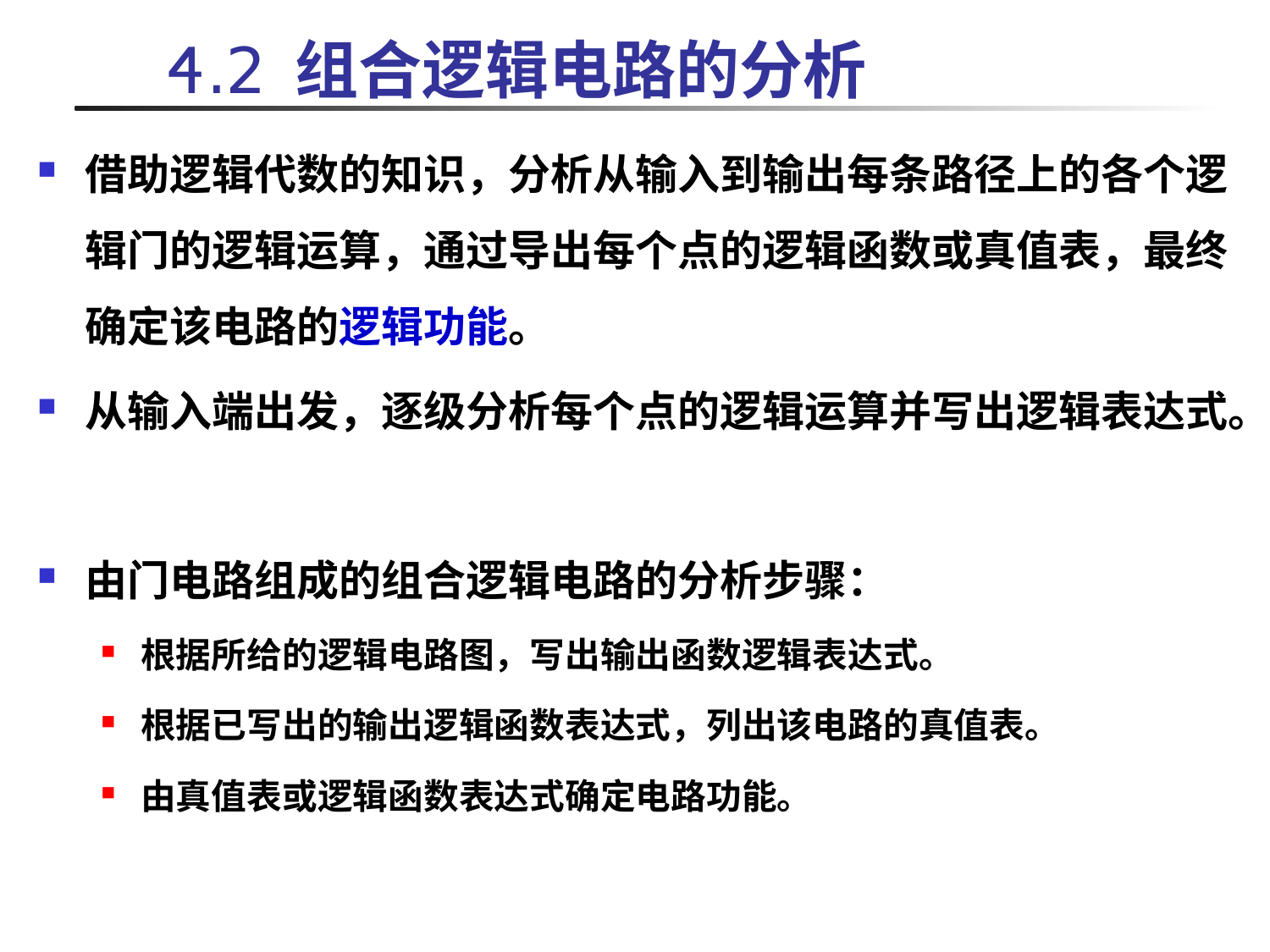

# 4.2	组合逻辑电路的分析
借助逻辑代数的知识，分析从输入到输出每条路径上的各个逻辑门的逻辑运算，通过导出每个点的逻辑函数或真值表，最终确定该电路的逻辑功能。
从输入端出发，逐级分析每个点的逻辑运算并写出逻辑表达式。

由门电路组成的组合逻辑电路的分析步骤：
根据所给的逻辑电路图，写出输出函数逻辑表达式。
根据已写出的输出逻辑函数表达式，列出该电路的真值表。
由真值表或逻辑函数表达式确定电路功能。